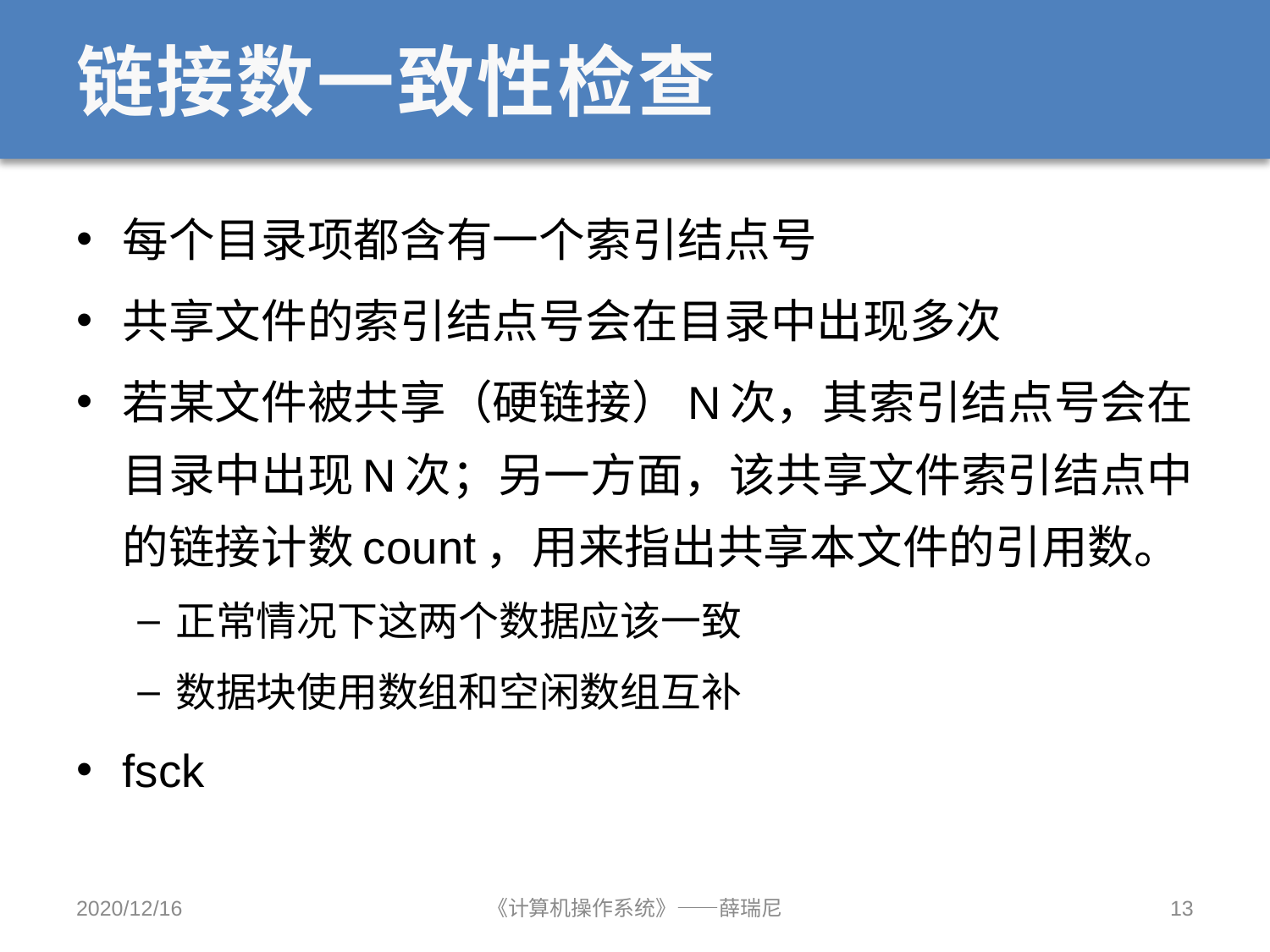

# 链接数一致性检查
每个目录项都含有一个索引结点号
共享文件的索引结点号会在目录中出现多次
若某文件被共享（硬链接）N次，其索引结点号会在目录中出现N次；另一方面，该共享文件索引结点中的链接计数count，用来指出共享本文件的引用数。
正常情况下这两个数据应该一致
数据块使用数组和空闲数组互补
fsck

2020/12/16
《计算机操作系统》——薛瑞尼
13